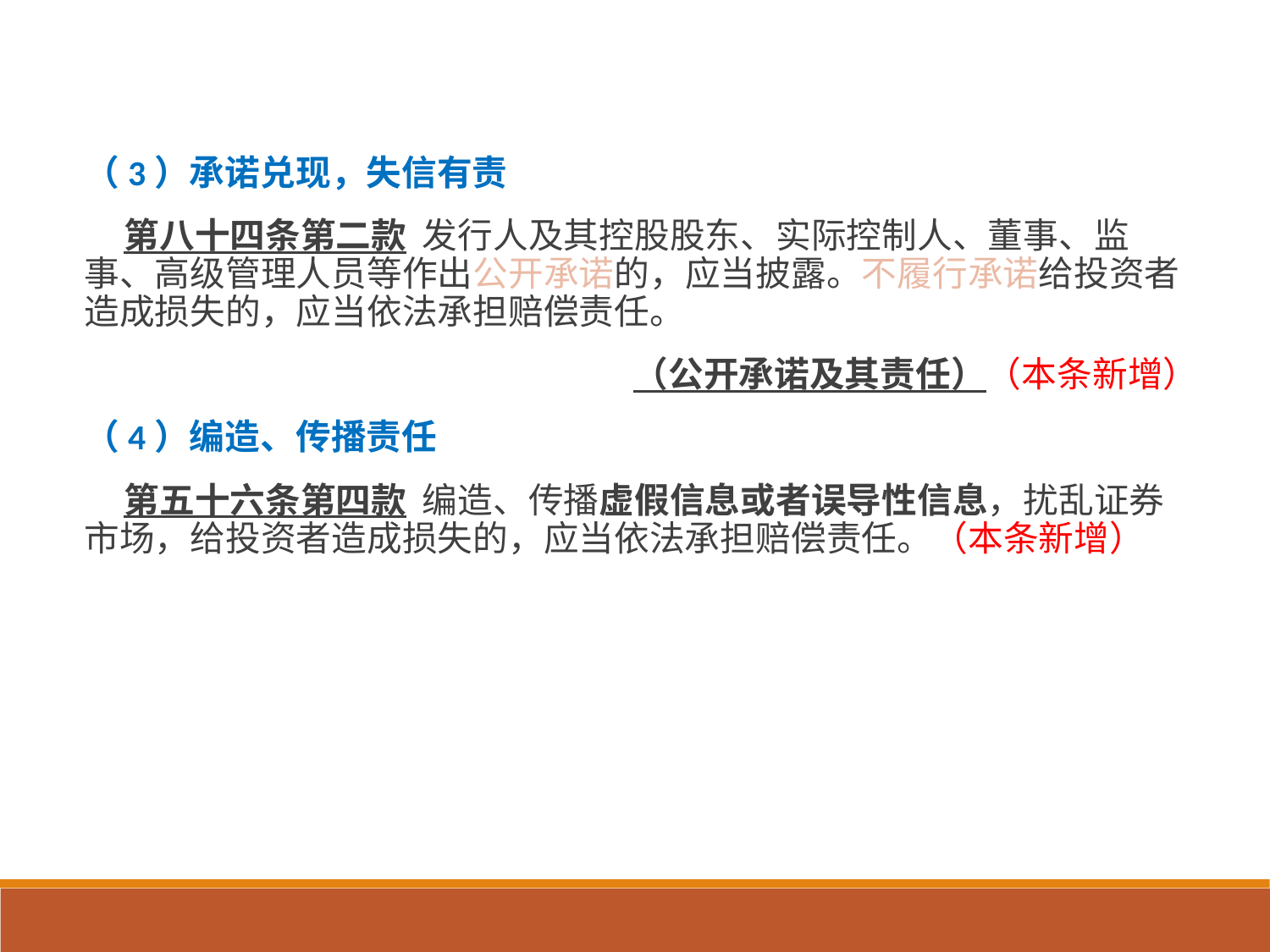

（3）承诺兑现，失信有责
    第八十四条第二款  发行人及其控股股东、实际控制人、董事、监事、高级管理人员等作出公开承诺的，应当披露。不履行承诺给投资者造成损失的，应当依法承担赔偿责任。
（公开承诺及其责任）（本条新增）
（4）编造、传播责任
    第五十六条第四款  编造、传播虚假信息或者误导性信息，扰乱证券市场，给投资者造成损失的，应当依法承担赔偿责任。（本条新增）